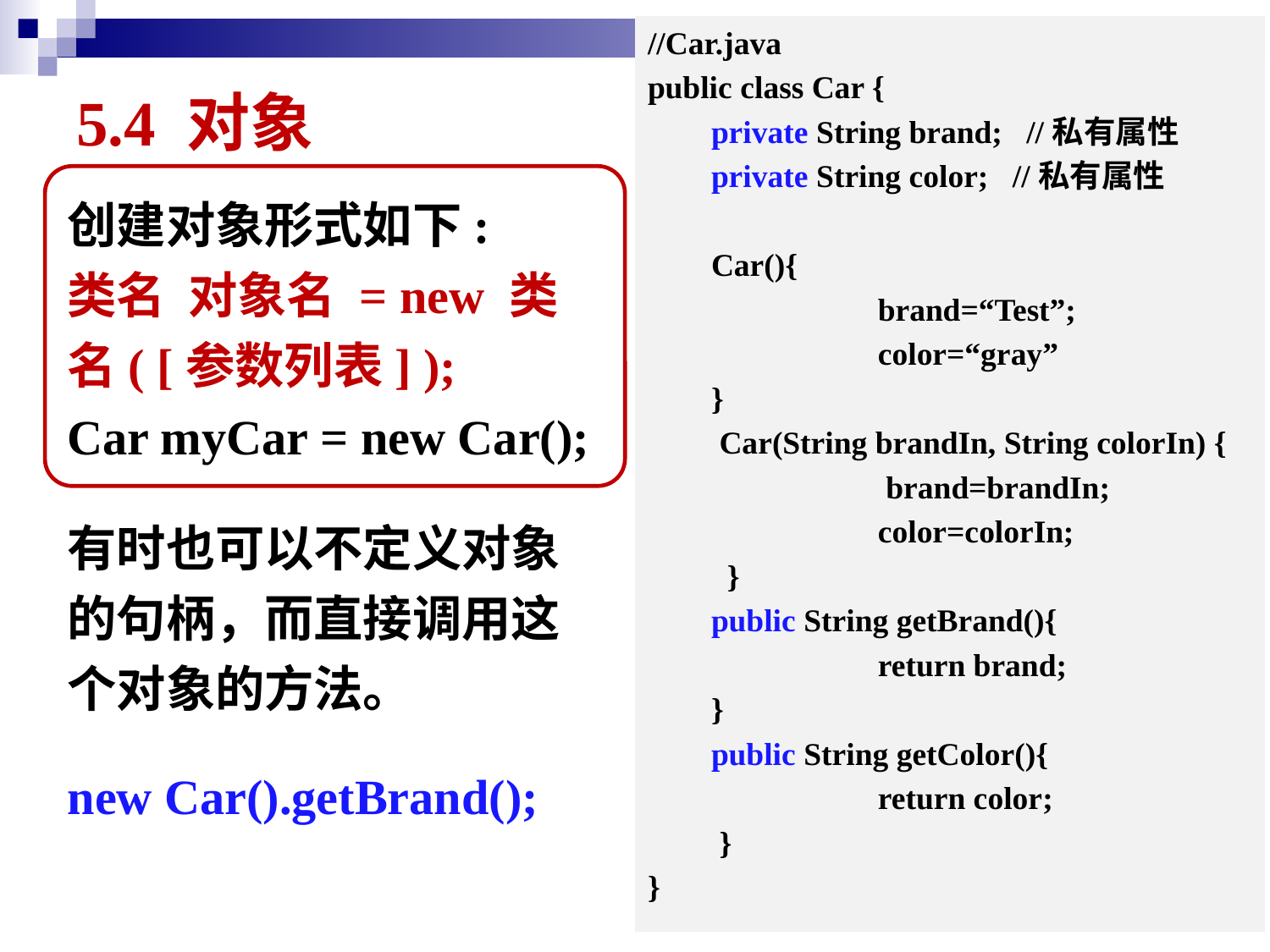

//Car.java
public class Car {
private String brand;   //私有属性
private String color;   //私有属性

Car(){
     	brand=“Test”;
      	color=“gray”
}
 Car(String brandIn, String colorIn) {
     	 brand=brandIn;
     	color=colorIn;
  }
public String getBrand(){
		return brand;
}
public String getColor(){
      	return color;
 }
}
# 5.4 对象

创建对象形式如下:
类名  对象名 = new 类名( [参数列表] );
Car myCar = new Car();
有时也可以不定义对象的句柄，而直接调用这个对象的方法。
new Car().getBrand();